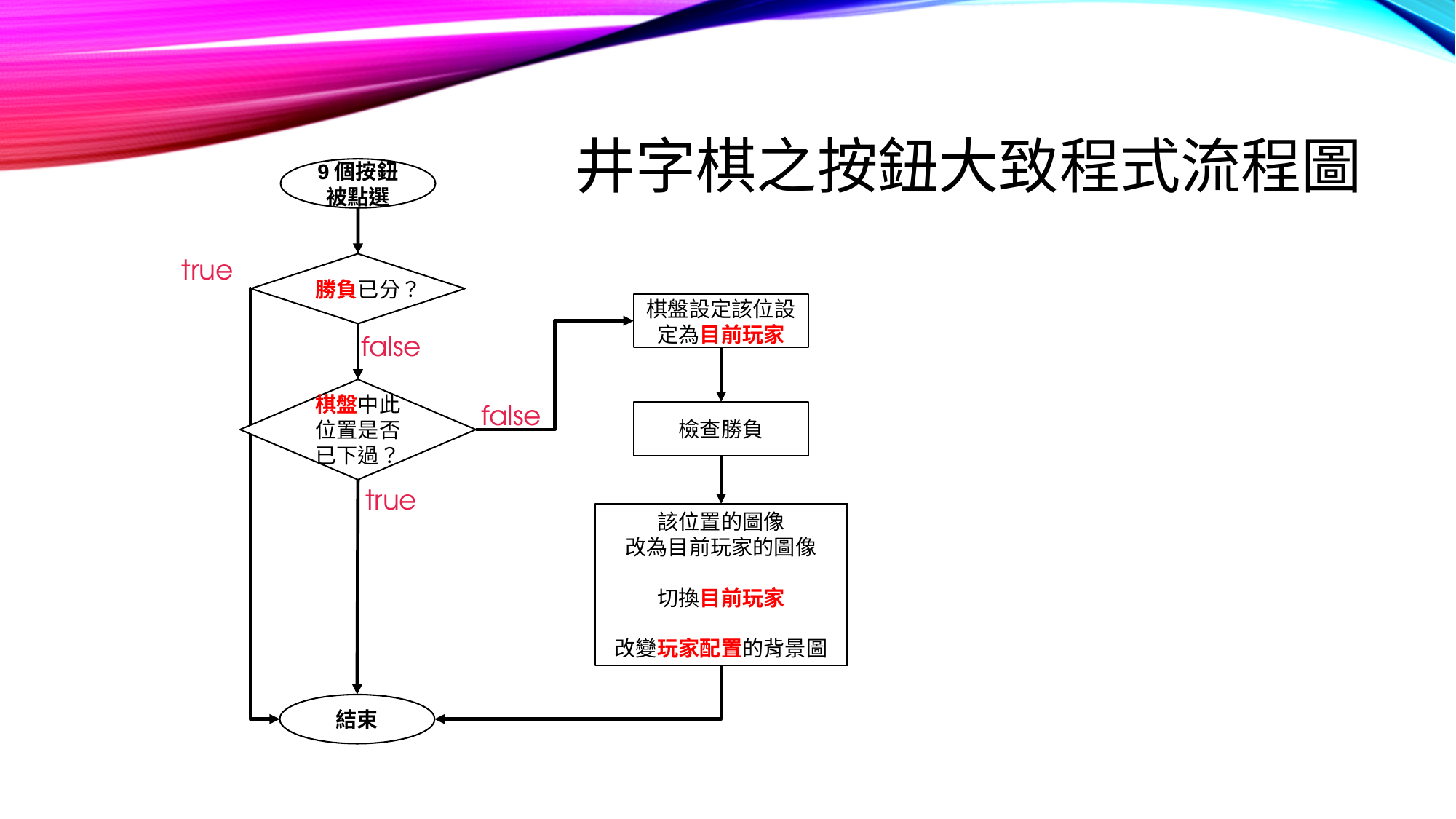

# 井字棋之按鈕大致程式流程圖
9個按鈕被點選
true
勝負已分？
棋盤設定該位設定為目前玩家
false
棋盤中此位置是否已下過？
false
檢查勝負
true
該位置的圖像
改為目前玩家的圖像

切換目前玩家

改變玩家配置的背景圖
結束